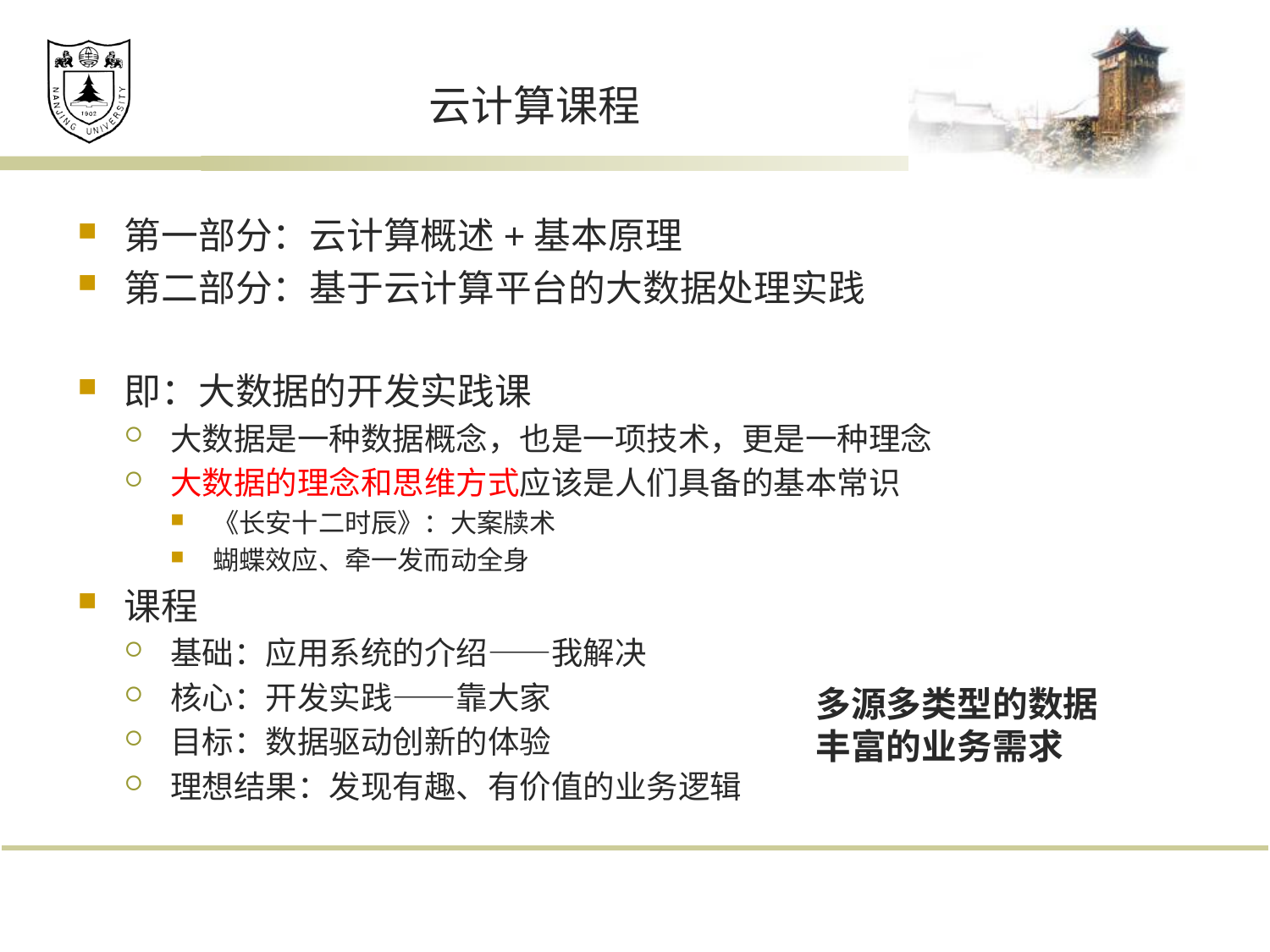

# 云计算课程
第一部分：云计算概述+基本原理
第二部分：基于云计算平台的大数据处理实践

即：大数据的开发实践课
大数据是一种数据概念，也是一项技术，更是一种理念
大数据的理念和思维方式应该是人们具备的基本常识
《长安十二时辰》：大案牍术
蝴蝶效应、牵一发而动全身
课程
基础：应用系统的介绍——我解决
核心：开发实践——靠大家
目标：数据驱动创新的体验
理想结果：发现有趣、有价值的业务逻辑

多源多类型的数据
丰富的业务需求